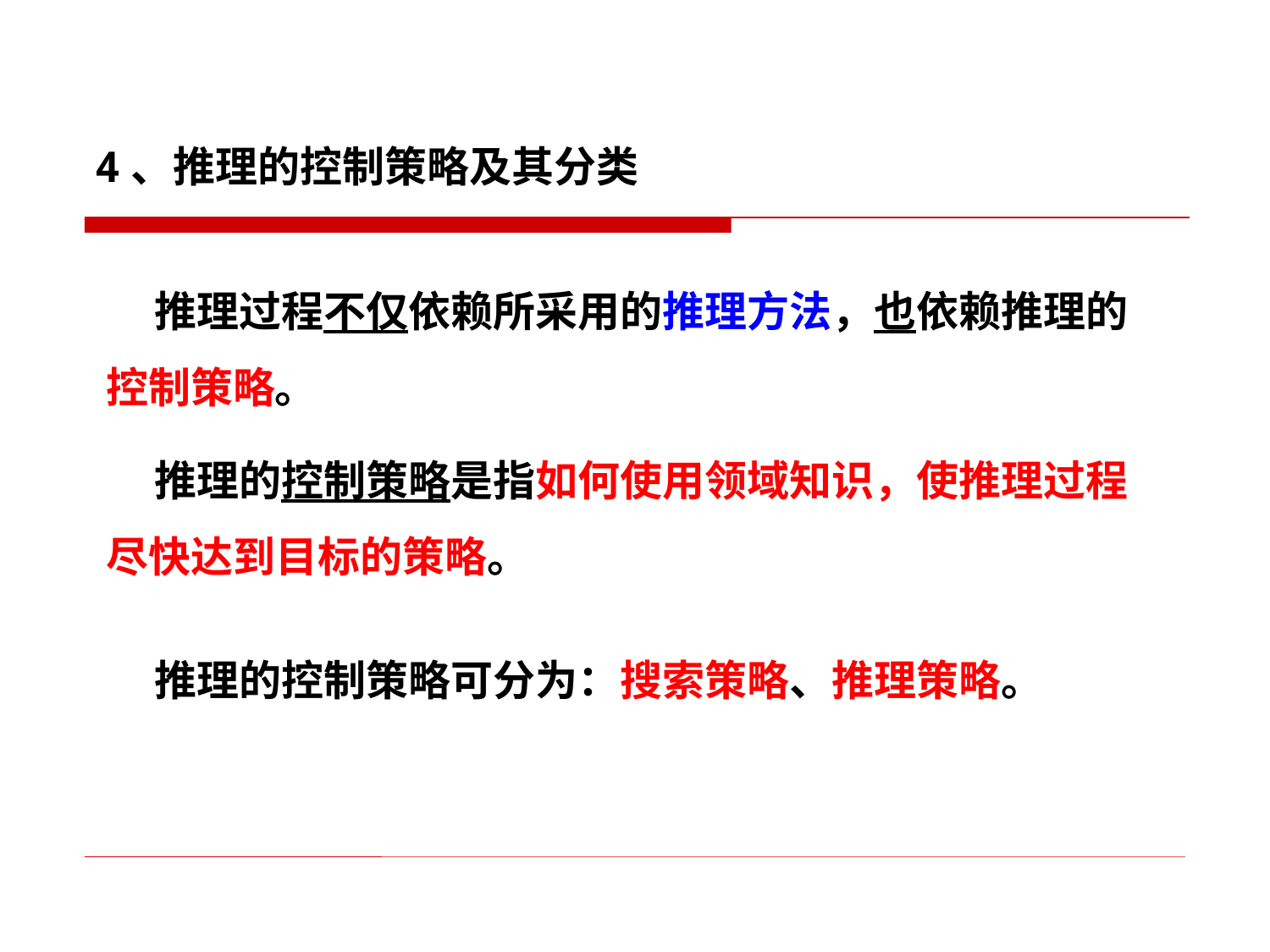

4、推理的控制策略及其分类
    推理过程不仅依赖所采用的推理方法，也依赖推理的
控制策略。

    推理的控制策略是指如何使用领域知识，使推理过程
尽快达到目标的策略。

    推理的控制策略可分为：搜索策略、推理策略。